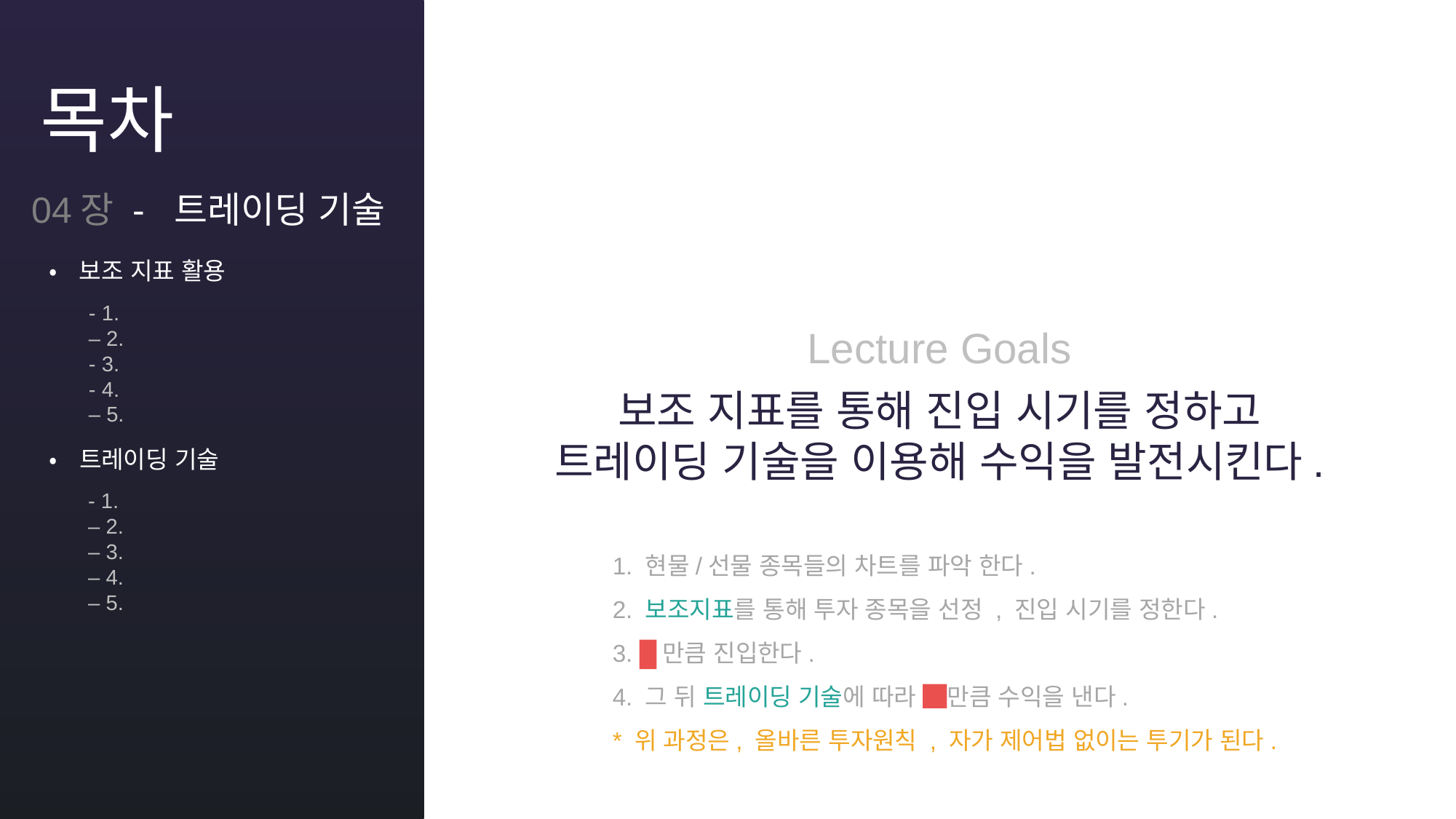

목차
04장 -  트레이딩 기술
•보조 지표 활용
- 1.
– 2.
- 3.
- 4.
– 5.
•트레이딩 기술
- 1.
– 2.
– 3.
– 4.
– 5.
Lecture Goals
보조 지표를 통해 진입 시기를 정하고
트레이딩 기술을 이용해 수익을 발전시킨다.
1. 현물/선물 종목들의 차트를 파악 한다.
2. 보조지표를 통해 투자 종목을 선정 , 진입 시기를 정한다.
3. █만큼 진입한다.
4. 그 뒤 트레이딩 기술에 따라 █만큼 수익을 낸다.
* 위 과정은, 올바른 투자원칙 , 자가 제어법 없이는 투기가 된다.